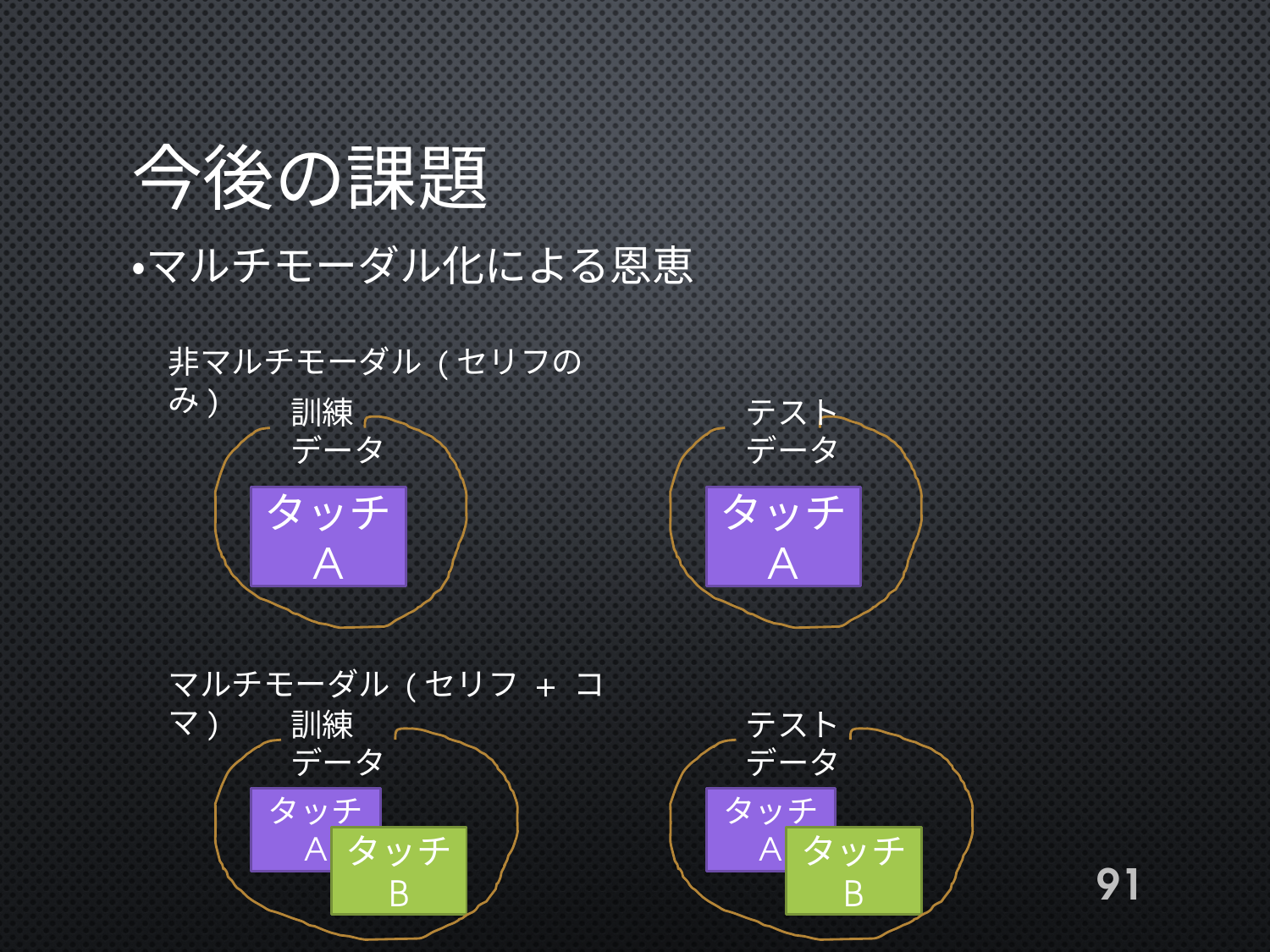

# 今後の課題
・マルチモーダル化による恩恵
非マルチモーダル (セリフのみ)
訓練データ

タッチ A
テストデータ

タッチ A
マルチモーダル (セリフ + コマ)
訓練データ

タッチ B
タッチ A
テストデータ

タッチ B
タッチ A
91